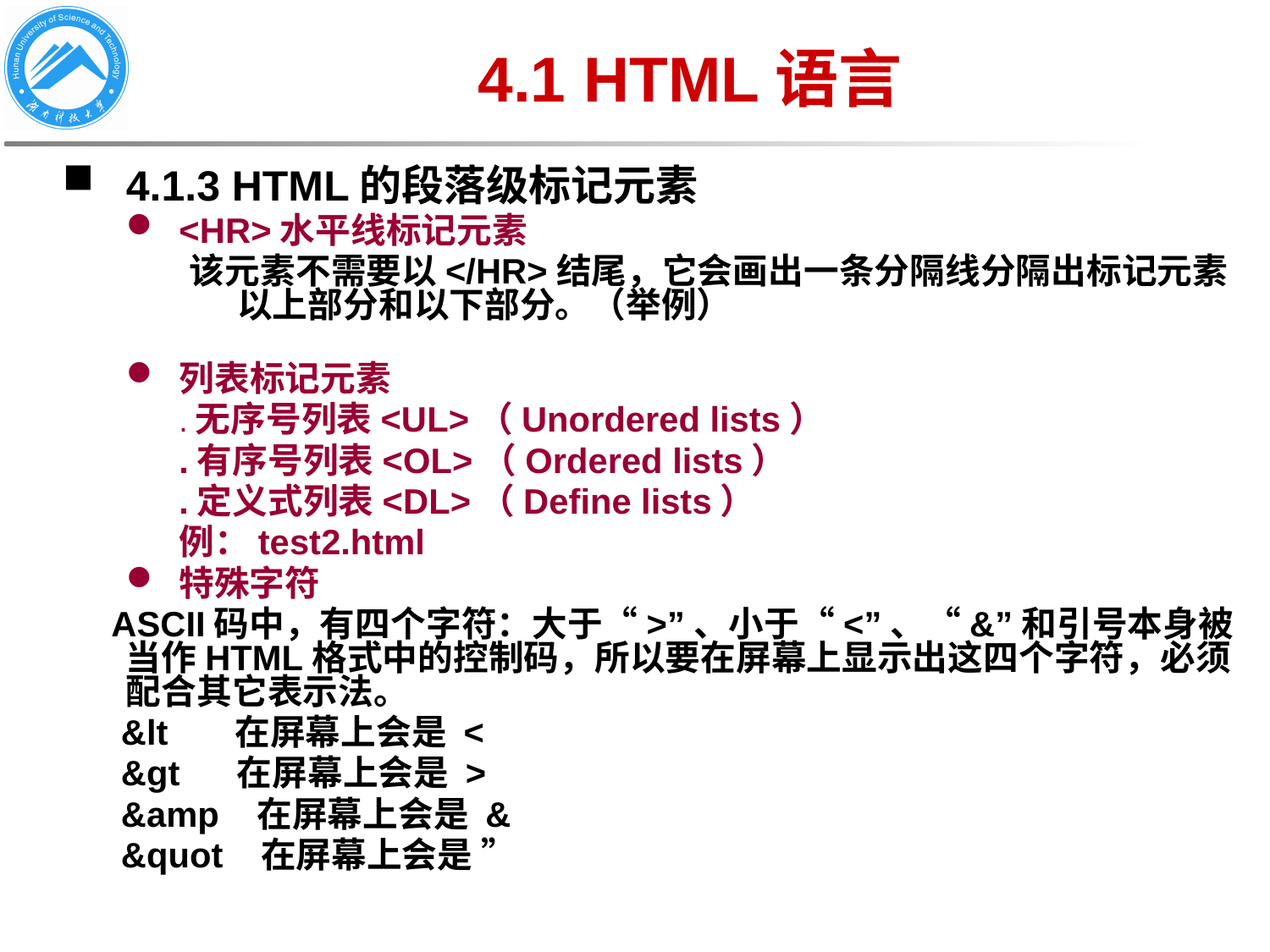

# 4.1 HTML语言
4.1.3 HTML的段落级标记元素
<HR>水平线标记元素
该元素不需要以</HR>结尾，它会画出一条分隔线分隔出标记元素以上部分和以下部分。（举例）

列表标记元素
	.无序号列表<UL>（Unordered lists）
	.有序号列表<OL>（Ordered lists）
	.定义式列表<DL>（Define lists）
	例：test2.html
特殊字符
     ASCII码中，有四个字符：大于“>”、小于“<”、“&”和引号本身被当作HTML格式中的控制码，所以要在屏幕上显示出这四个字符，必须配合其它表示法。
      &lt      在屏幕上会是 <
      &gt     在屏幕上会是 >
      &amp   在屏幕上会是 &
      &quot   在屏幕上会是 ”